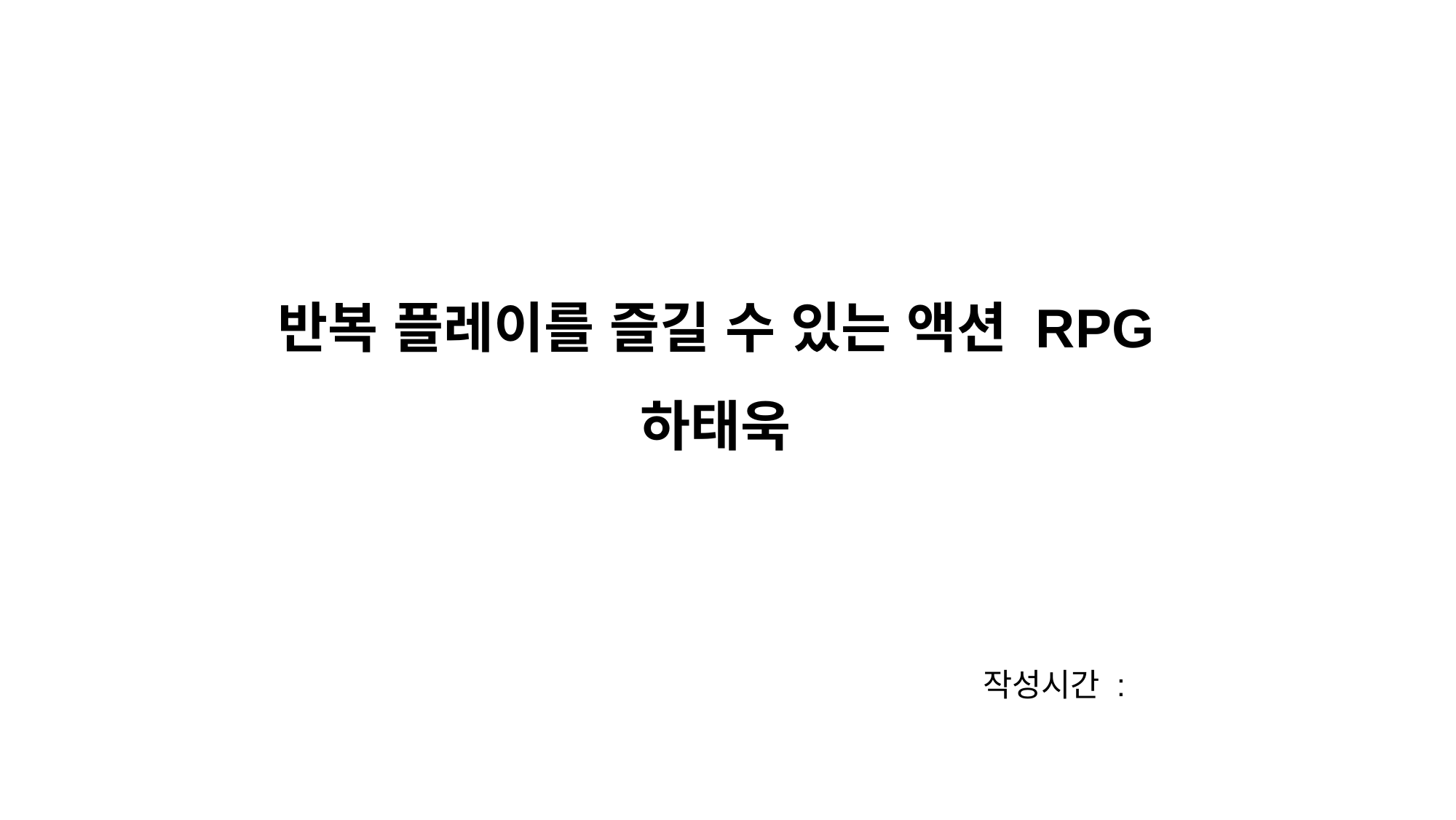

반복 플레이를 즐길 수 있는 액션 RPG
하태욱
작성시간 :